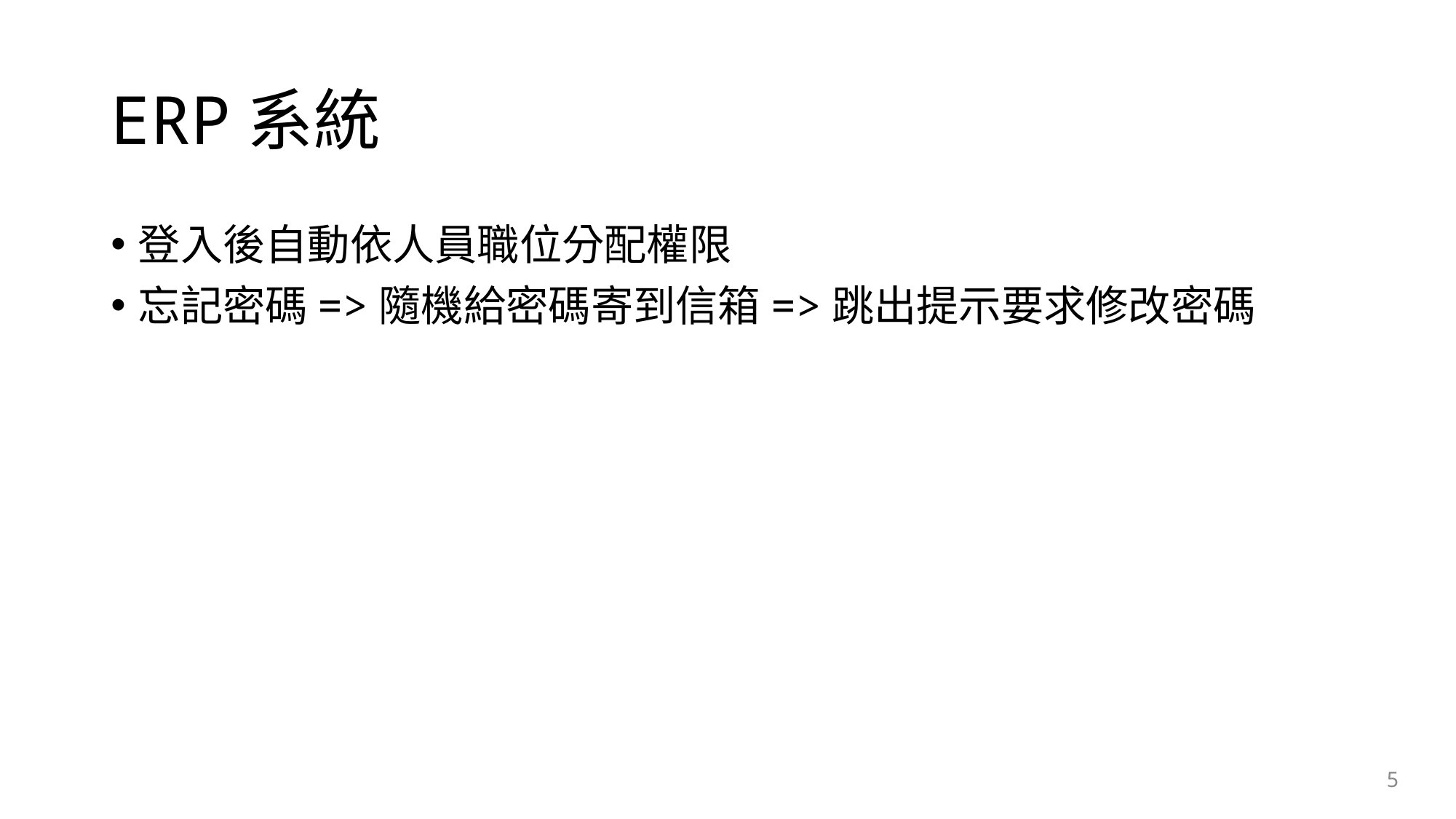

# ERP系統
登入後自動依人員職位分配權限
忘記密碼=>隨機給密碼寄到信箱=>跳出提示要求修改密碼

5